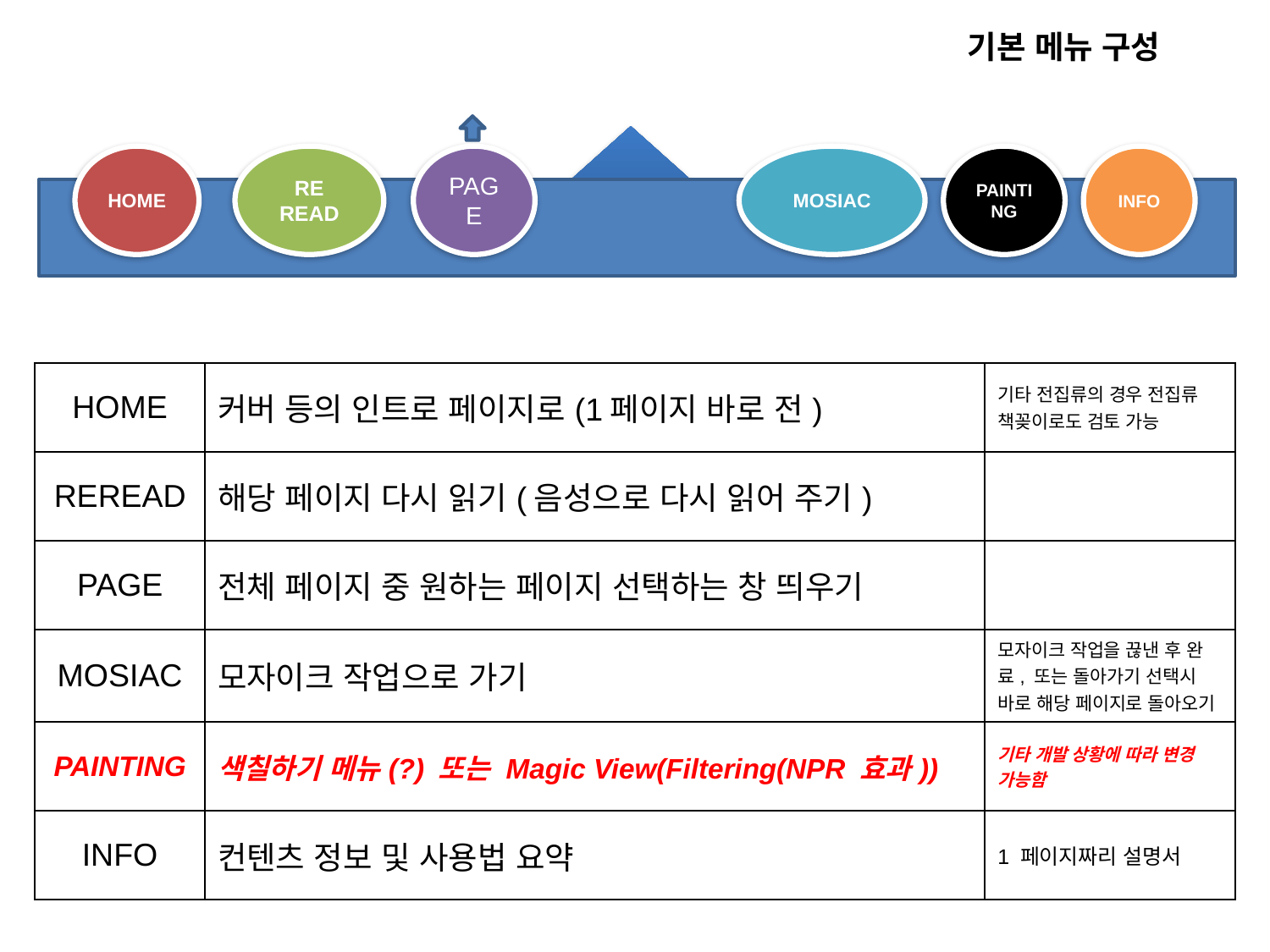

기본 메뉴 구성

HOME
RE
READ
PAGE
MOSIAC
PAINTING
INFO

| HOME | 커버 등의 인트로 페이지로(1페이지 바로 전) | 기타 전집류의 경우 전집류 책꽂이로도 검토 가능 |
| --- | --- | --- |
| REREAD | 해당 페이지 다시 읽기(음성으로 다시 읽어 주기) |  |
| PAGE | 전체 페이지 중 원하는 페이지 선택하는 창 띄우기 |  |
| MOSIAC | 모자이크 작업으로 가기 | 모자이크 작업을 끊낸 후 완료, 또는 돌아가기 선택시 바로 해당 페이지로 돌아오기 |
| PAINTING | 색칠하기 메뉴(?) 또는 Magic View(Filtering(NPR 효과)) | 기타 개발 상황에 따라 변경 가능함 |
| INFO | 컨텐츠 정보 및 사용법 요약 | 1 페이지짜리 설명서 |